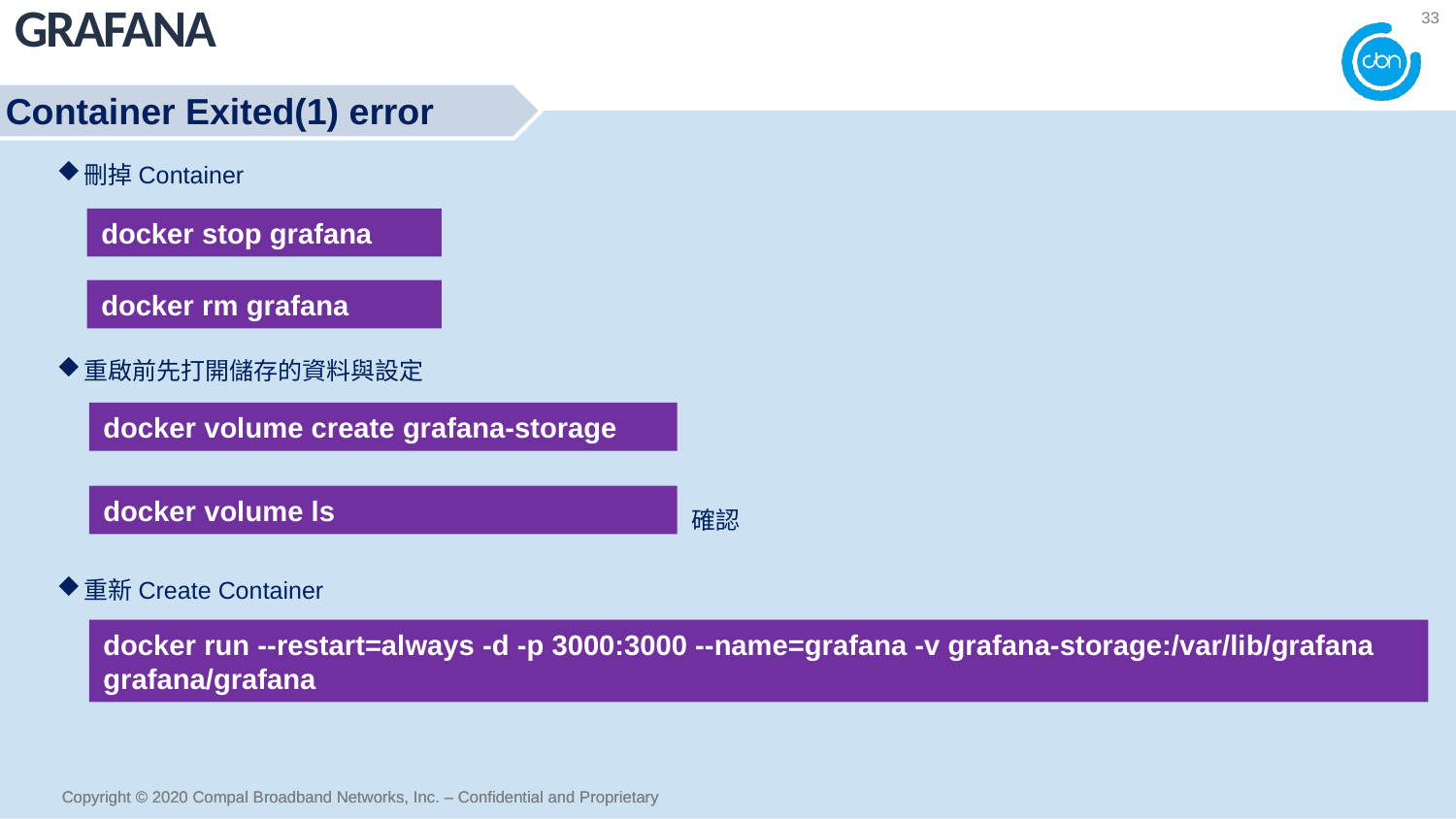

grafana
33
Container Exited(1) error
刪掉Container
docker stop grafana
docker rm grafana
重啟前先打開儲存的資料與設定
docker volume create grafana-storage
確認
docker volume ls
重新Create Container
docker run --restart=always -d -p 3000:3000 --name=grafana -v grafana-storage:/var/lib/grafana grafana/grafana